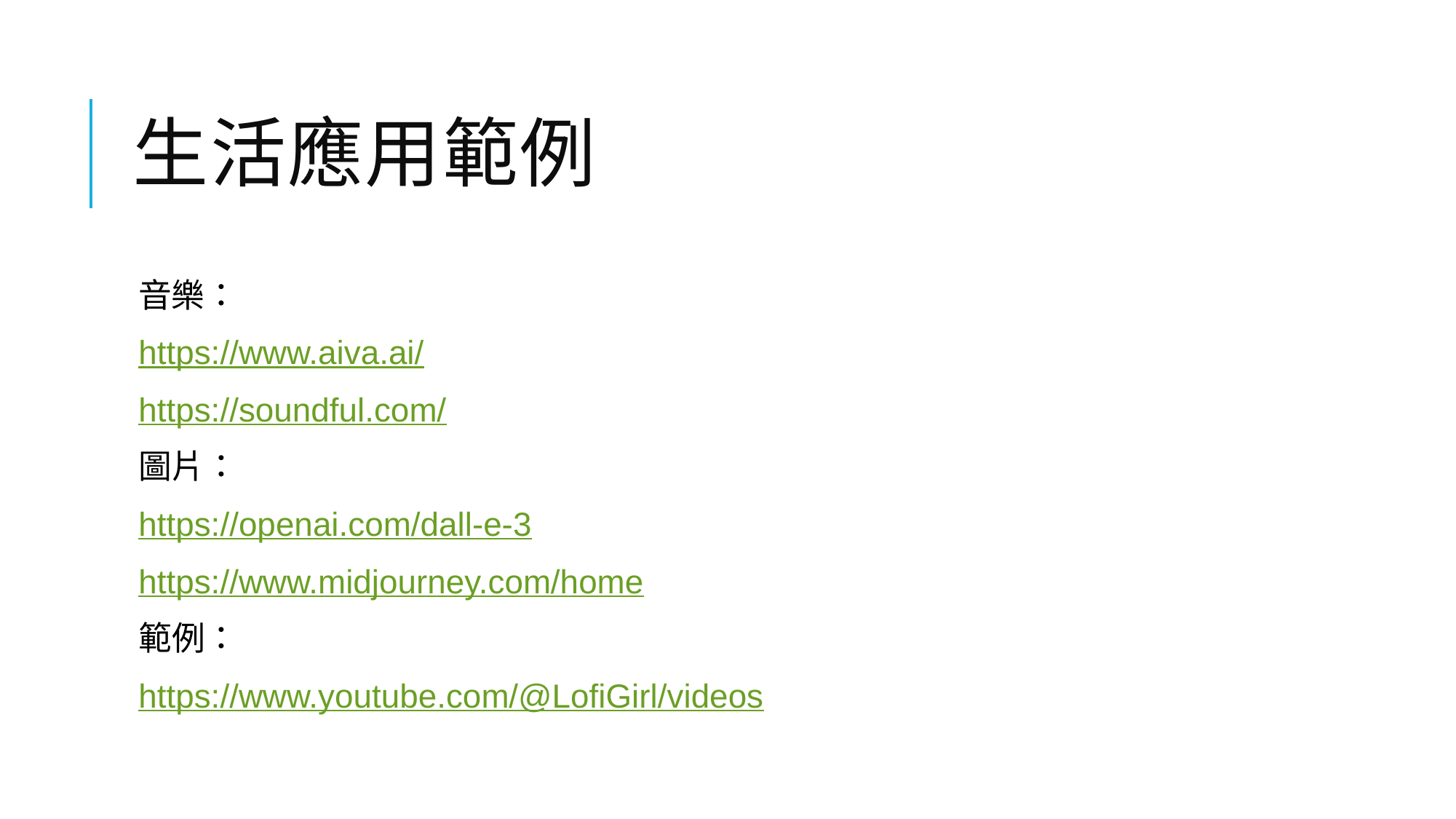

# 生活應用範例
音樂：
https://www.aiva.ai/
https://soundful.com/
圖片：
https://openai.com/dall-e-3
https://www.midjourney.com/home
範例：
https://www.youtube.com/@LofiGirl/videos